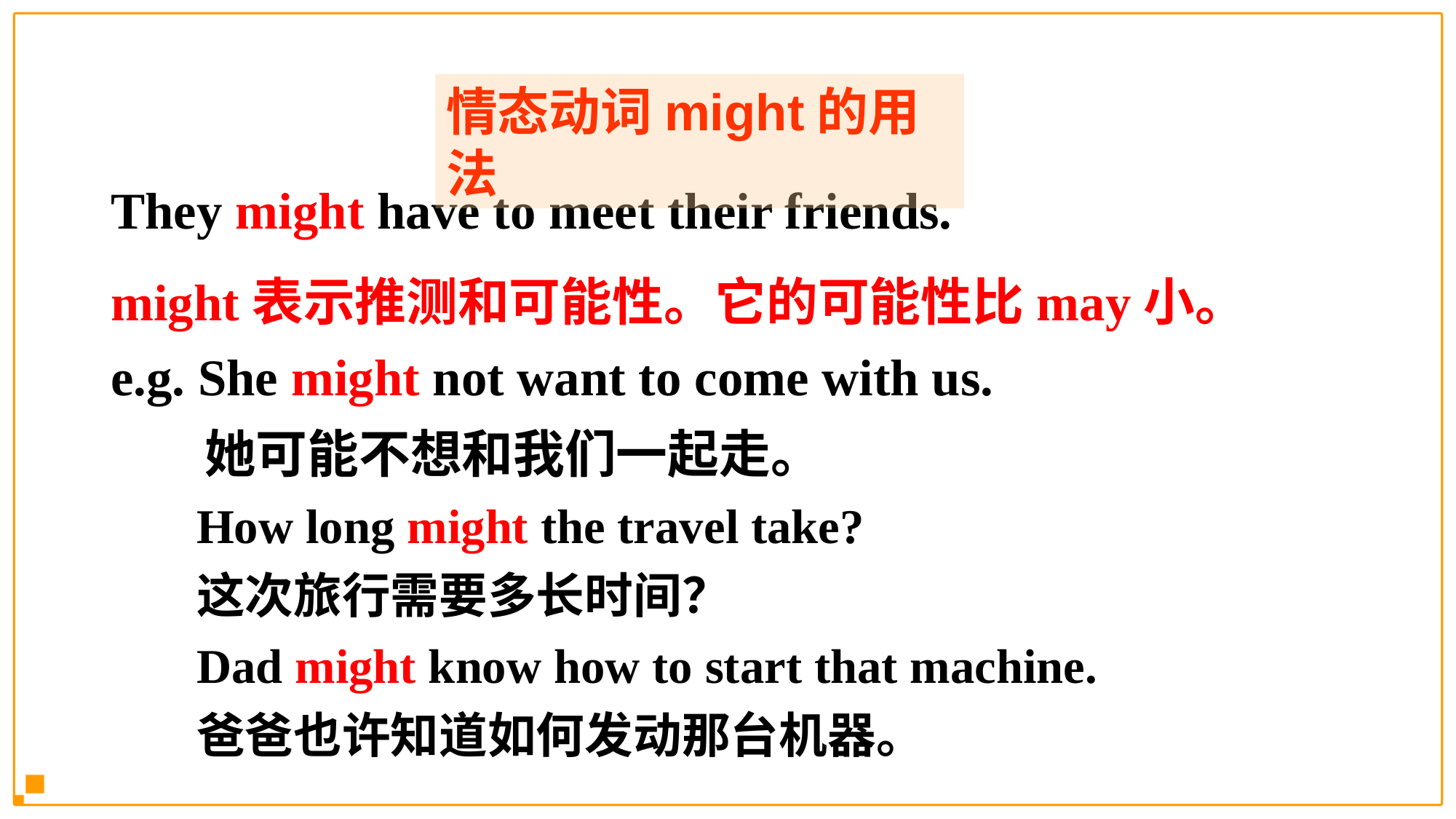

情态动词might的用法
They might have to meet their friends.
might表示推测和可能性。它的可能性比may小。
e.g. She might not want to come with us.
       她可能不想和我们一起走。
How long might the travel take?
这次旅行需要多长时间？
Dad might know how to start that machine.
爸爸也许知道如何发动那台机器。